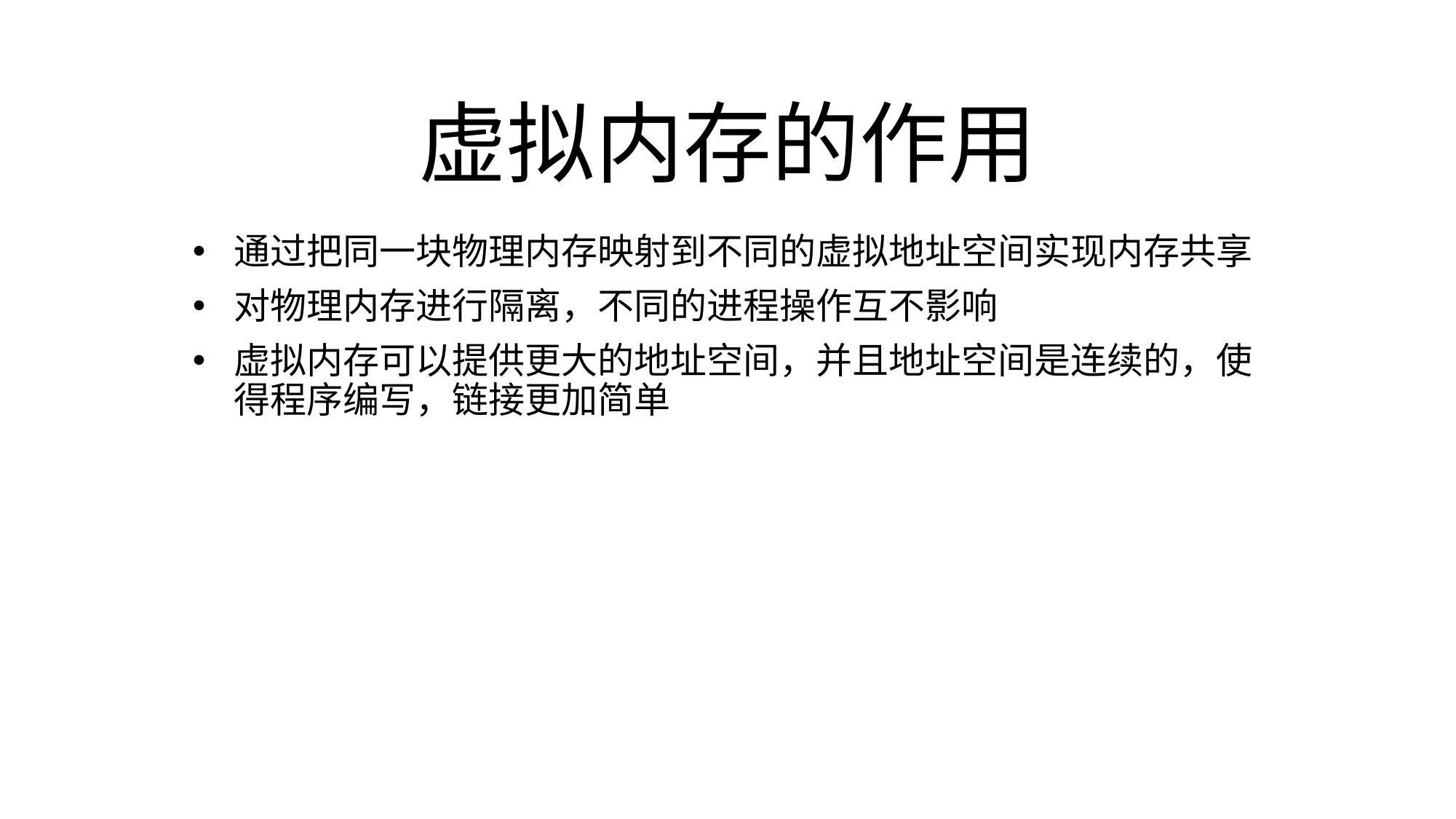

# 虚拟内存的作用
通过把同一块物理内存映射到不同的虚拟地址空间实现内存共享
对物理内存进行隔离，不同的进程操作互不影响
虚拟内存可以提供更大的地址空间，并且地址空间是连续的，使得程序编写，链接更加简单